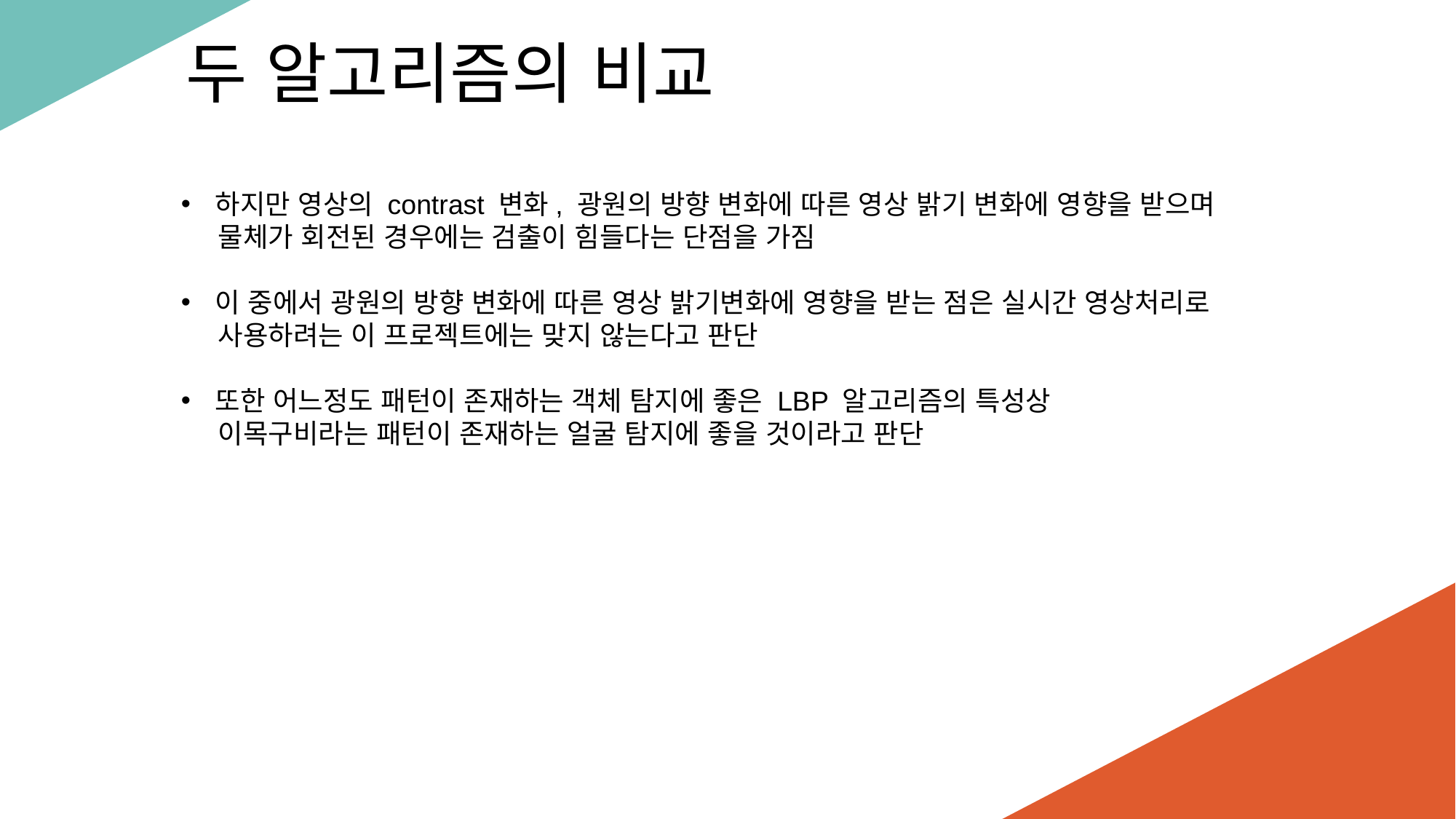

두 알고리즘의 비교

하지만 영상의 contrast 변화, 광원의 방향 변화에 따른 영상 밝기 변화에 영향을 받으며
    물체가 회전된 경우에는 검출이 힘들다는 단점을 가짐

이 중에서 광원의 방향 변화에 따른 영상 밝기변화에 영향을 받는 점은 실시간 영상처리로
    사용하려는 이 프로젝트에는 맞지 않는다고 판단

또한 어느정도 패턴이 존재하는 객체 탐지에 좋은 LBP 알고리즘의 특성상
    이목구비라는 패턴이 존재하는 얼굴 탐지에 좋을 것이라고 판단